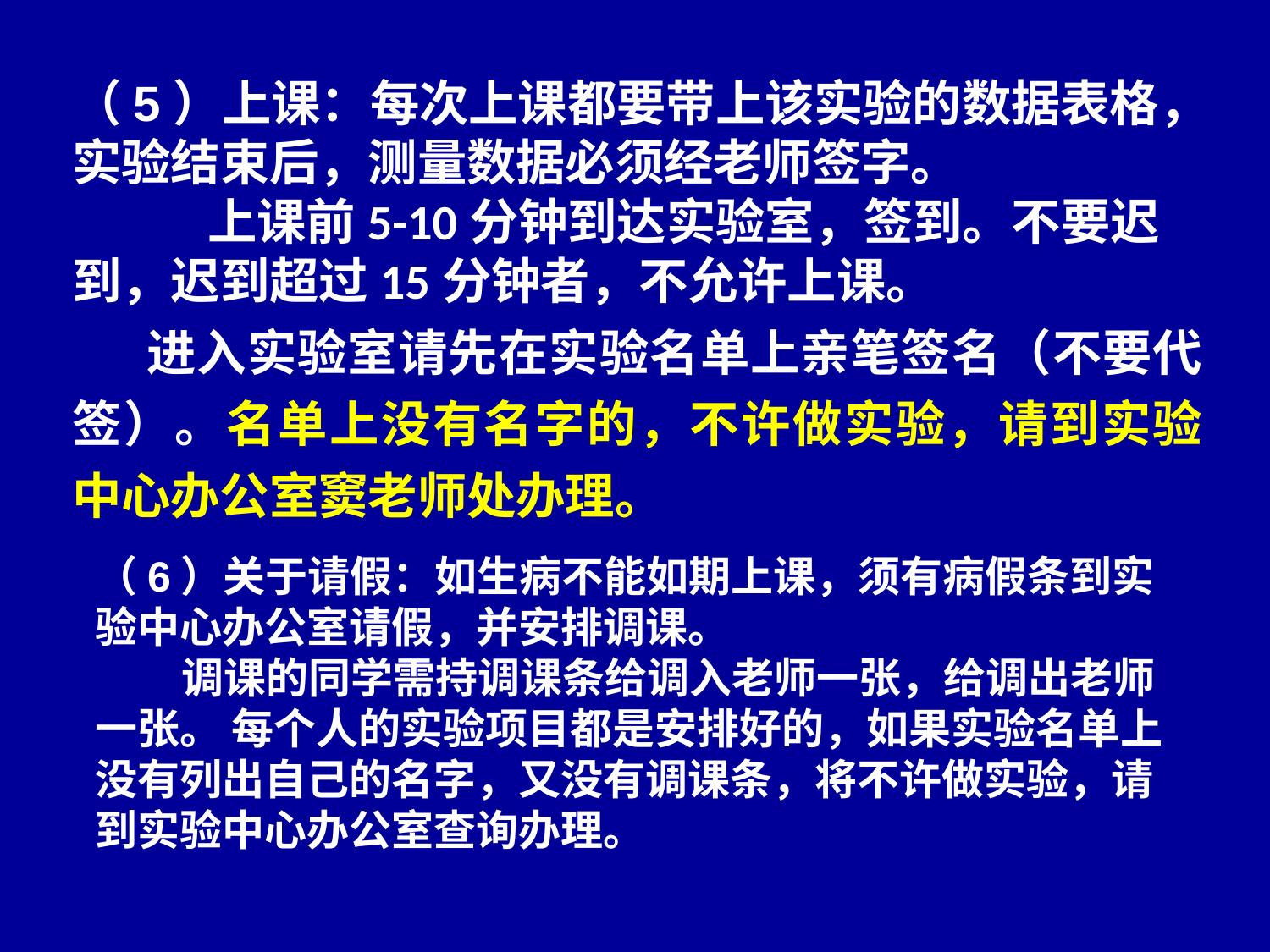

（5）上课：每次上课都要带上该实验的数据表格，实验结束后，测量数据必须经老师签字。
           上课前5-10分钟到达实验室，签到。不要迟到，迟到超过15分钟者，不允许上课。
     进入实验室请先在实验名单上亲笔签名（不要代签）。名单上没有名字的，不许做实验，请到实验中心办公室窦老师处办理。
（6）关于请假：如生病不能如期上课，须有病假条到实验中心办公室请假，并安排调课。
        调课的同学需持调课条给调入老师一张，给调出老师一张。 每个人的实验项目都是安排好的，如果实验名单上没有列出自己的名字，又没有调课条，将不许做实验，请到实验中心办公室查询办理。